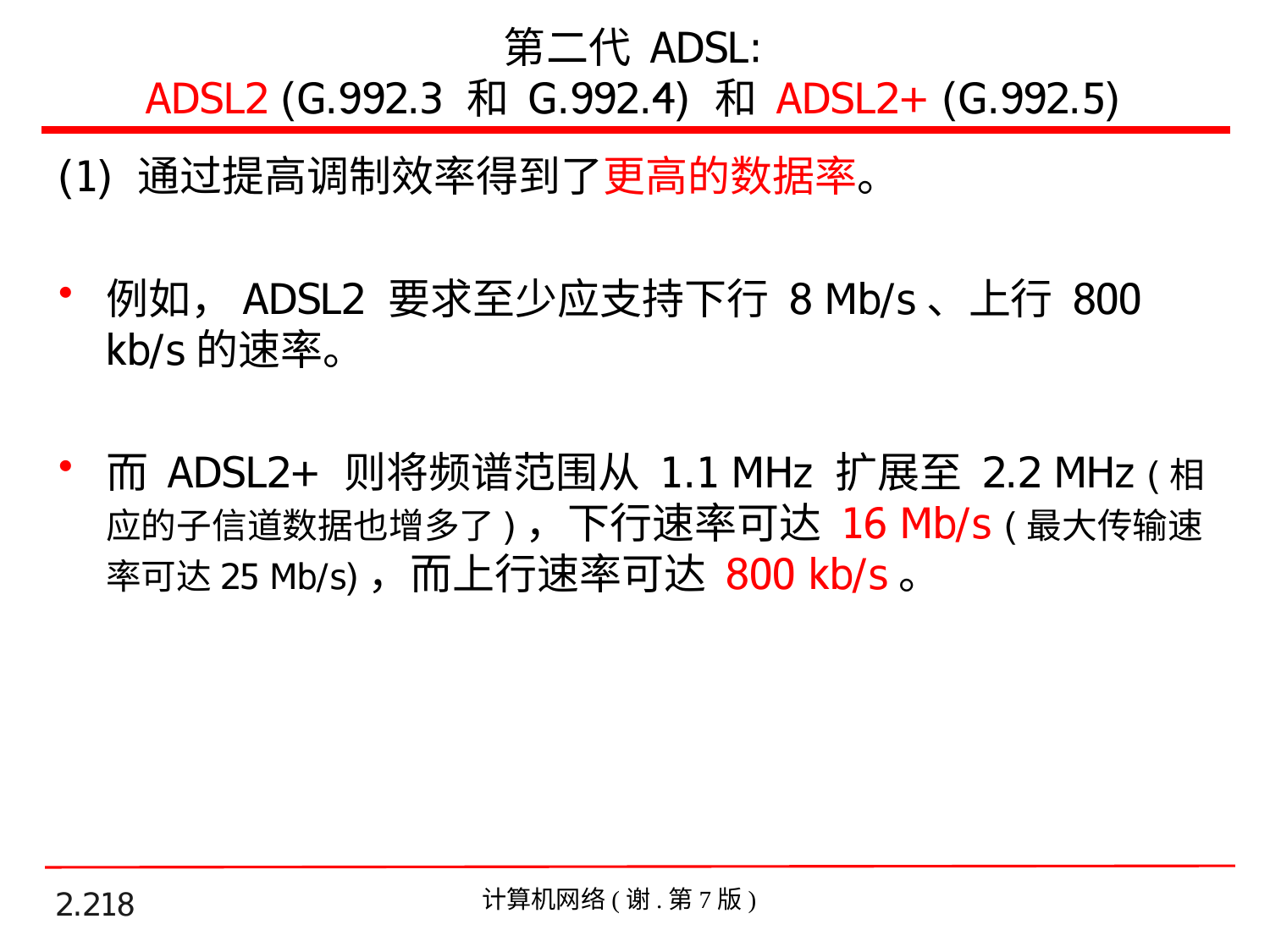

# 第二代 ADSL: ADSL2 (G.992.3 和 G.992.4) 和 ADSL2+ (G.992.5)
(1) 通过提高调制效率得到了更高的数据率。

例如，ADSL2 要求至少应支持下行 8 Mb/s、上行 800 kb/s的速率。

而 ADSL2+ 则将频谱范围从 1.1 MHz 扩展至 2.2 MHz (相应的子信道数据也增多了)，下行速率可达 16 Mb/s (最大传输速率可达25 Mb/s)，而上行速率可达 800 kb/s。